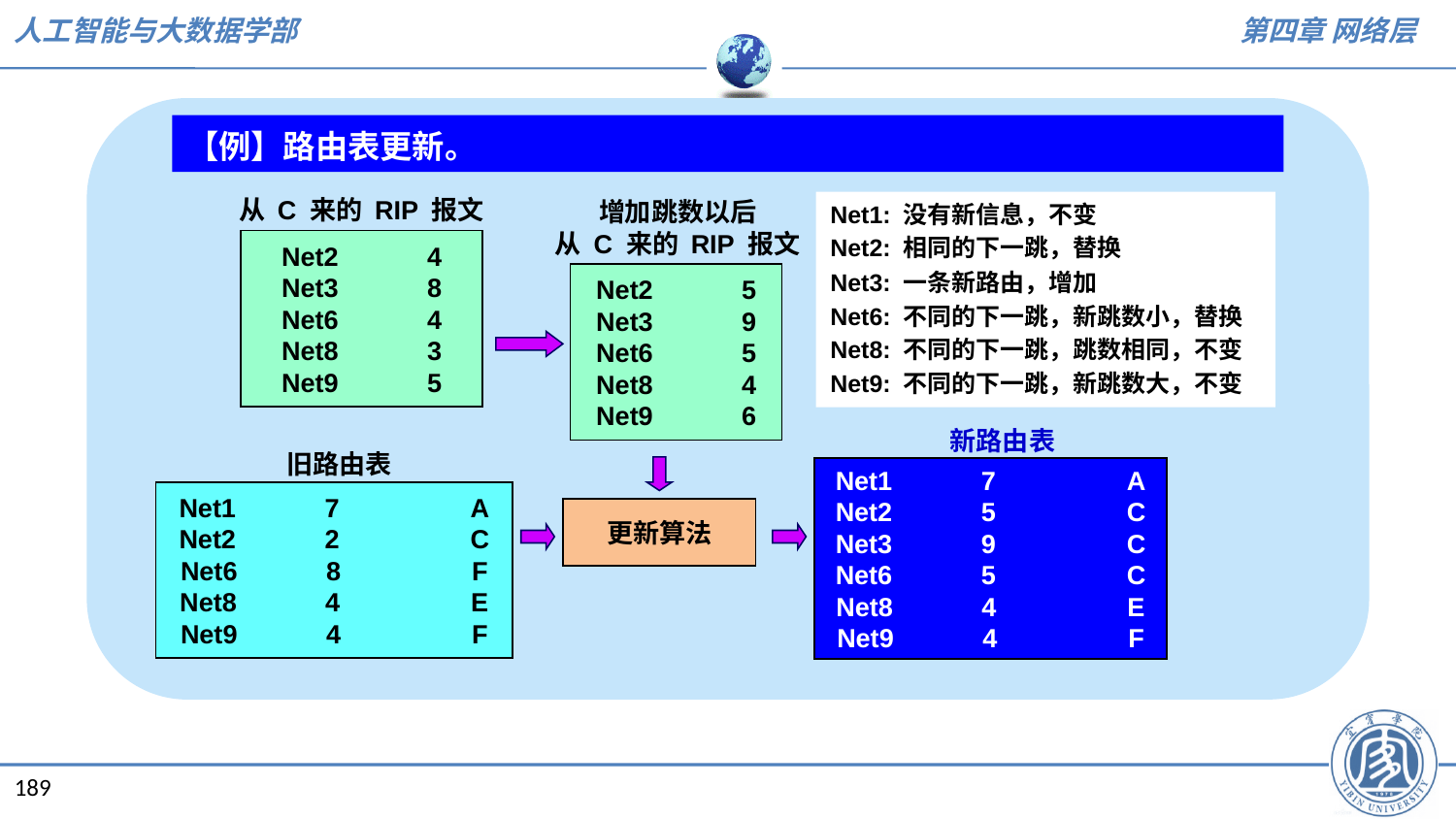

【例】路由表更新。
从 C 来的 RIP 报文
增加跳数以后
从 C 来的 RIP 报文
Net1: 没有新信息，不变
Net2: 相同的下一跳，替换
Net3: 一条新路由，增加
Net6: 不同的下一跳，新跳数小，替换
Net8: 不同的下一跳，跳数相同，不变
Net9: 不同的下一跳，新跳数大，不变
Net2	4
Net3	8
Net6	4
Net8	3
Net9	5
Net2	5
Net3	9
Net6	5
Net8	4
Net9	6

新路由表
旧路由表

Net1	7	A
Net2	5	C
Net3	9	C
Net6	5	C
Net8	4	E
Net9	4	F
Net1	7	A
Net2	2	C
Net6	8	F
Net8	4	E
Net9	4	F
更新算法

189